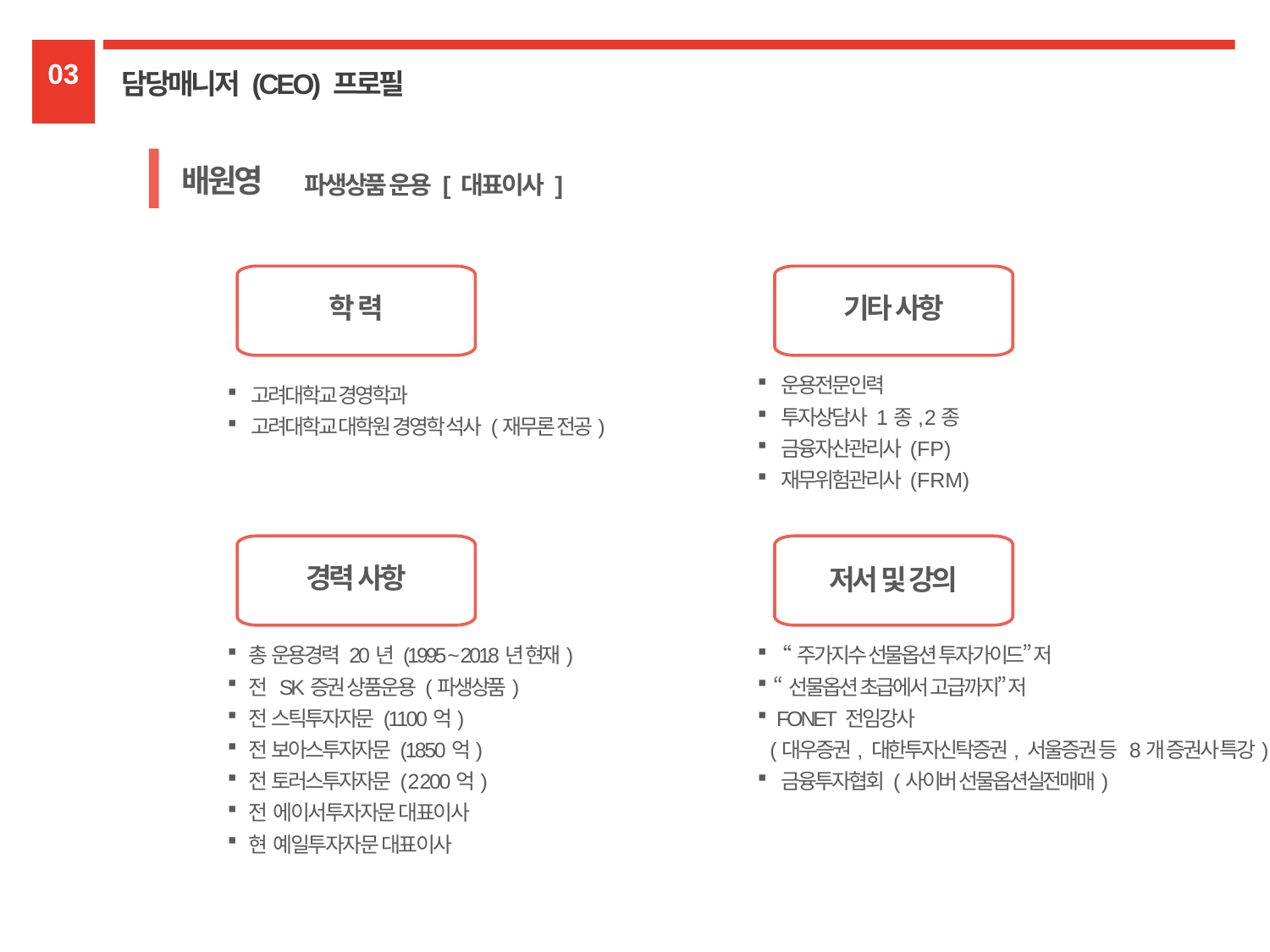

03
담당매니저 (CEO) 프로필
배원영
파생상품 운용 [ 대표이사 ]

학 력

기타 사항
  운용전문인력
  투자상담사 1종, 2종
  금융자산관리사 (FP)
  재무위험관리사 (FRM)
  고려대학교 경영학과
  고려대학교 대학원 경영학 석사 (재무론 전공)

경력 사항

저서 및 강의
 총 운용경력 20년 (1995 ~ 2018년 현재)
 전  SK증권 상품운용 (파생상품)
 전  스틱투자자문 (1100억)
 전  보아스투자자문 (1850억)
 전  토러스투자자문 ( 2200억)
 전  에이서투자자문 대표이사
 현  예일투자자문 대표이사
  “주가지수 선물옵션 투자가이드” 저
  “선물옵션 초급에서 고급까지” 저
  FONET 전임강사
   (대우증권, 대한투자신탁증권, 서울증권 등  8개 증권사 특강)
  금융투자협회 (사이버 선물옵션실전매매)